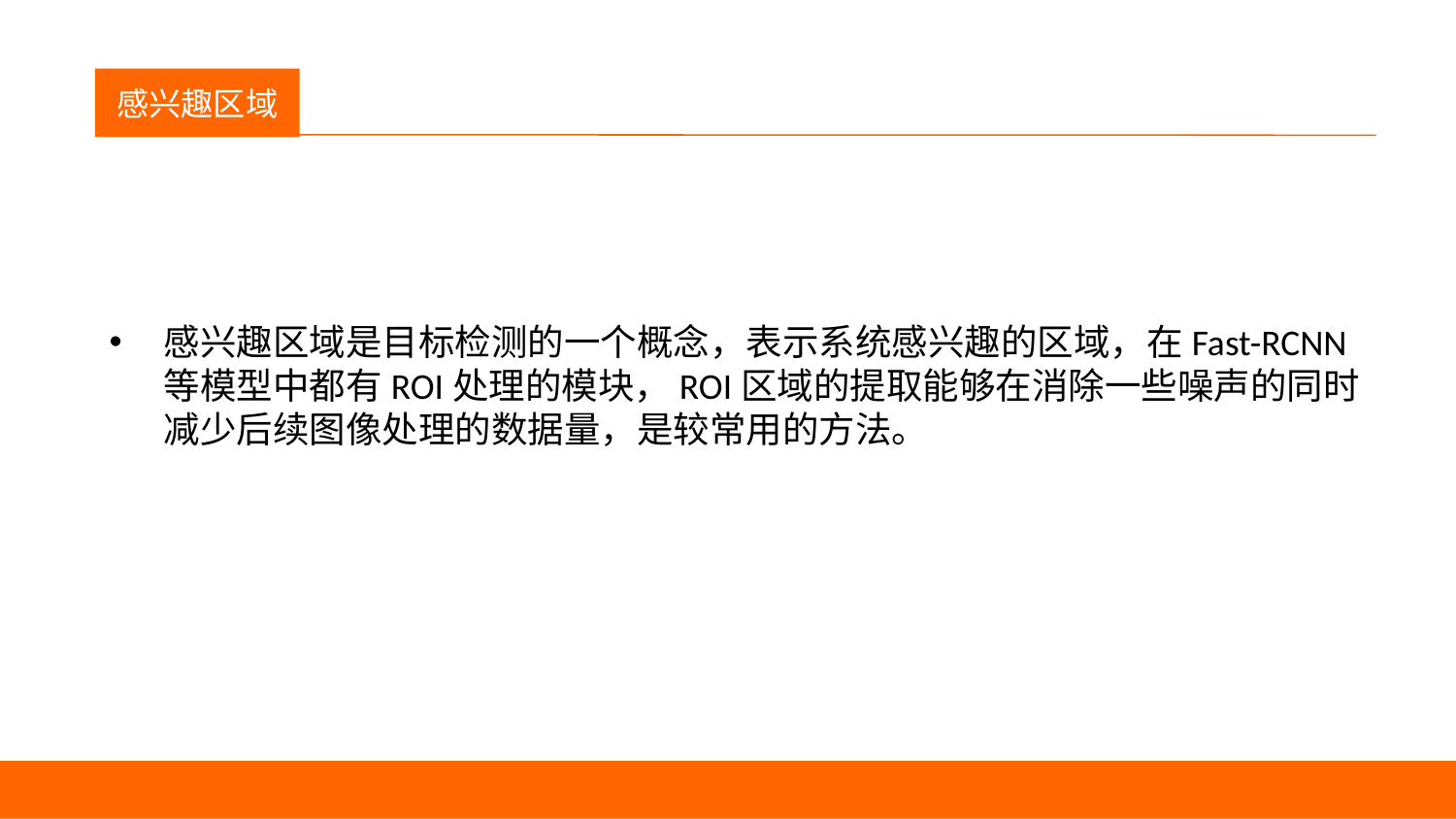

议程
感兴趣区域

感兴趣区域是目标检测的一个概念，表示系统感兴趣的区域，在Fast-RCNN等模型中都有ROI处理的模块，ROI区域的提取能够在消除一些噪声的同时减少后续图像处理的数据量，是较常用的方法。